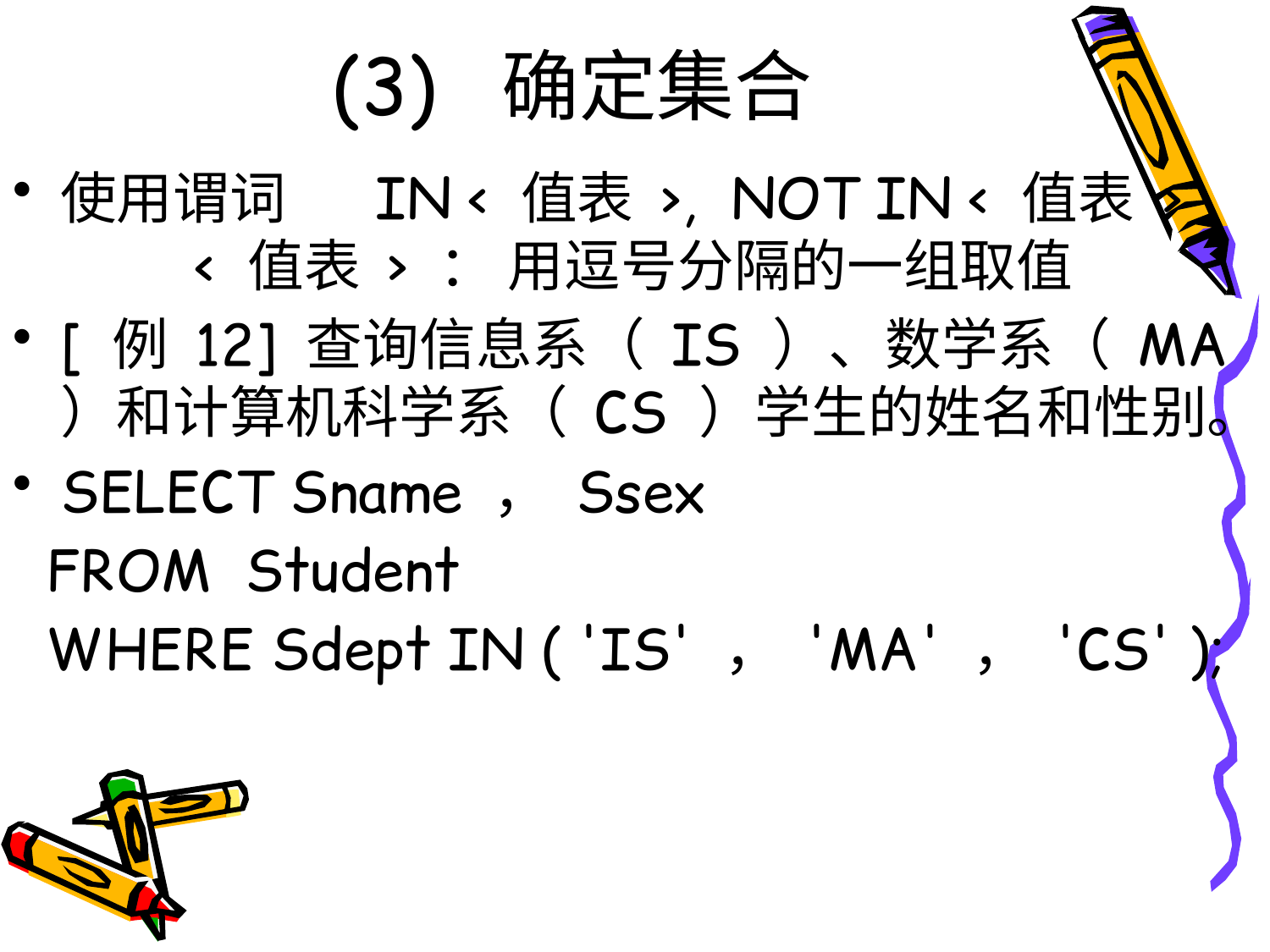

# (3)  确定集合
使用谓词      IN < 值表 >,  NOT IN < 值表 >           < 值表 > ： 用逗号分隔的一组取值
[ 例 12] 查询信息系（ IS ）、数学系（ MA ）和计算机科学系（ CS ）学生的姓名和性别。
SELECT Sname ， Ssex
  FROM  Student
  WHERE Sdept IN ( 'IS' ， 'MA' ， 'CS' );